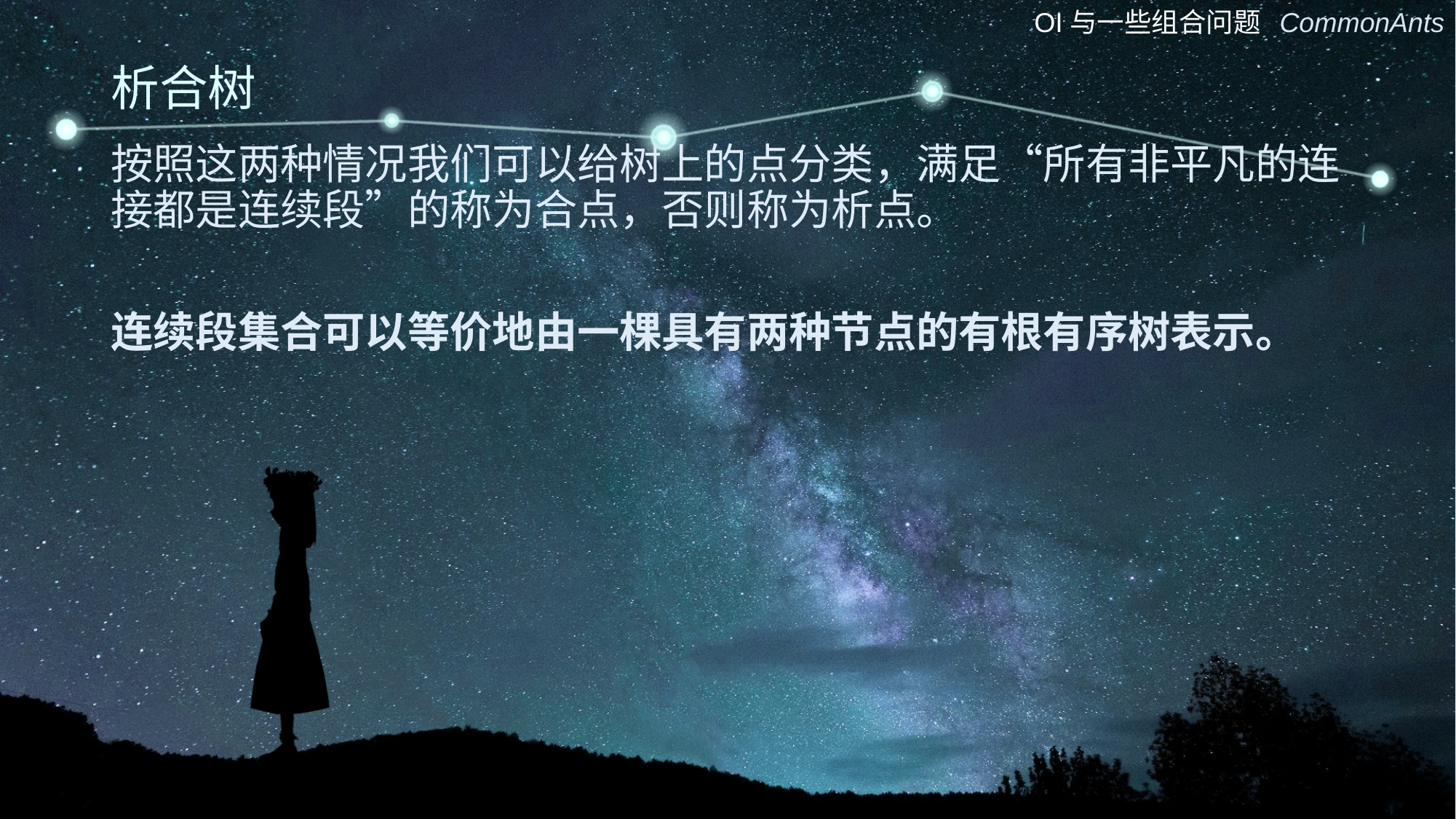

# 析合树
按照这两种情况我们可以给树上的点分类，满足“所有非平凡的连接都是连续段”的称为合点，否则称为析点。

连续段集合可以等价地由一棵具有两种节点的有根有序树表示。